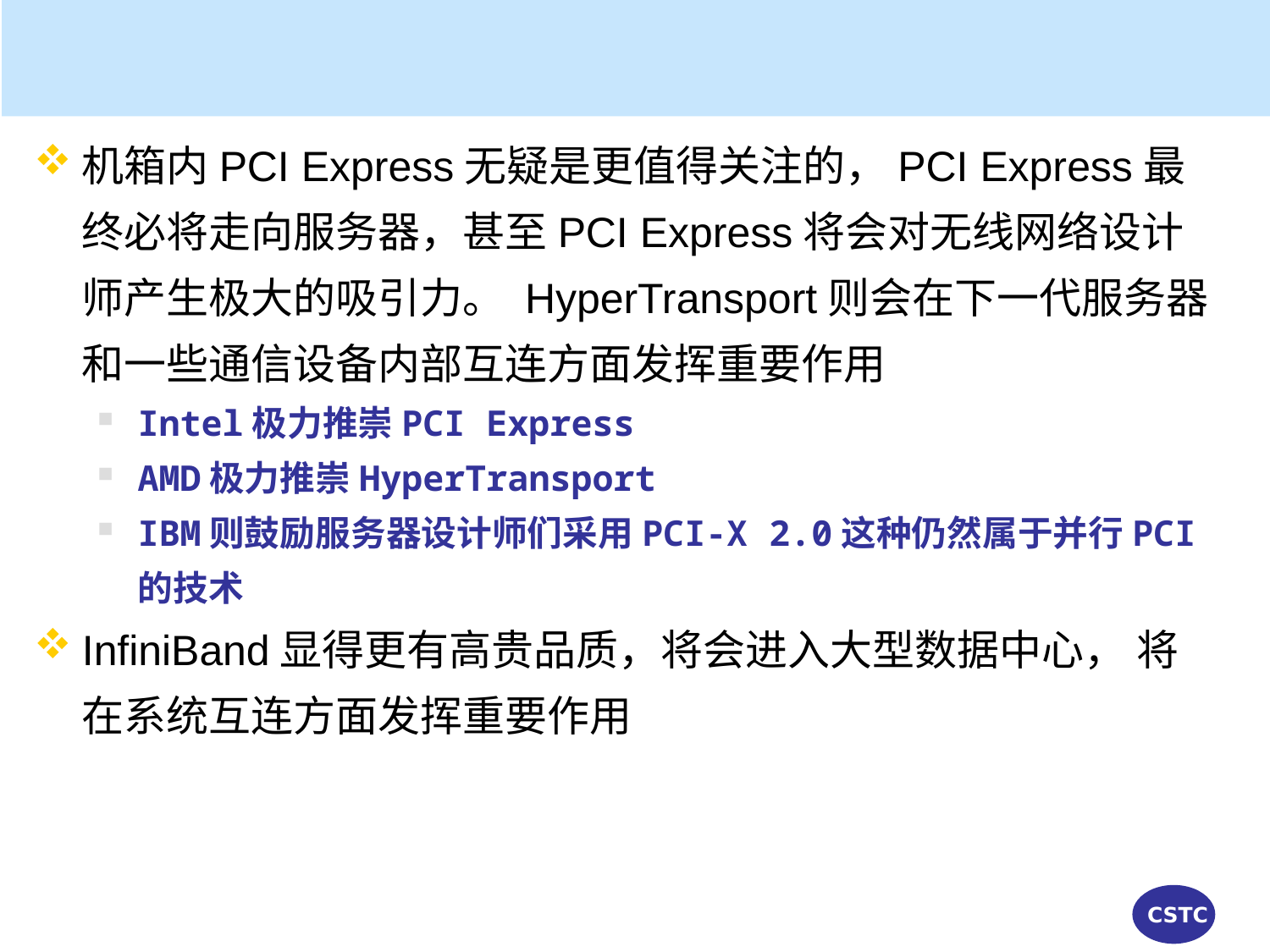

机箱内PCI Express无疑是更值得关注的，PCI Express最终必将走向服务器，甚至PCI Express将会对无线网络设计师产生极大的吸引力。 HyperTransport则会在下一代服务器和一些通信设备内部互连方面发挥重要作用
Intel极力推崇PCI Express
AMD极力推崇HyperTransport
IBM则鼓励服务器设计师们采用PCI-X 2.0这种仍然属于并行PCI的技术
InfiniBand显得更有高贵品质，将会进入大型数据中心， 将在系统互连方面发挥重要作用